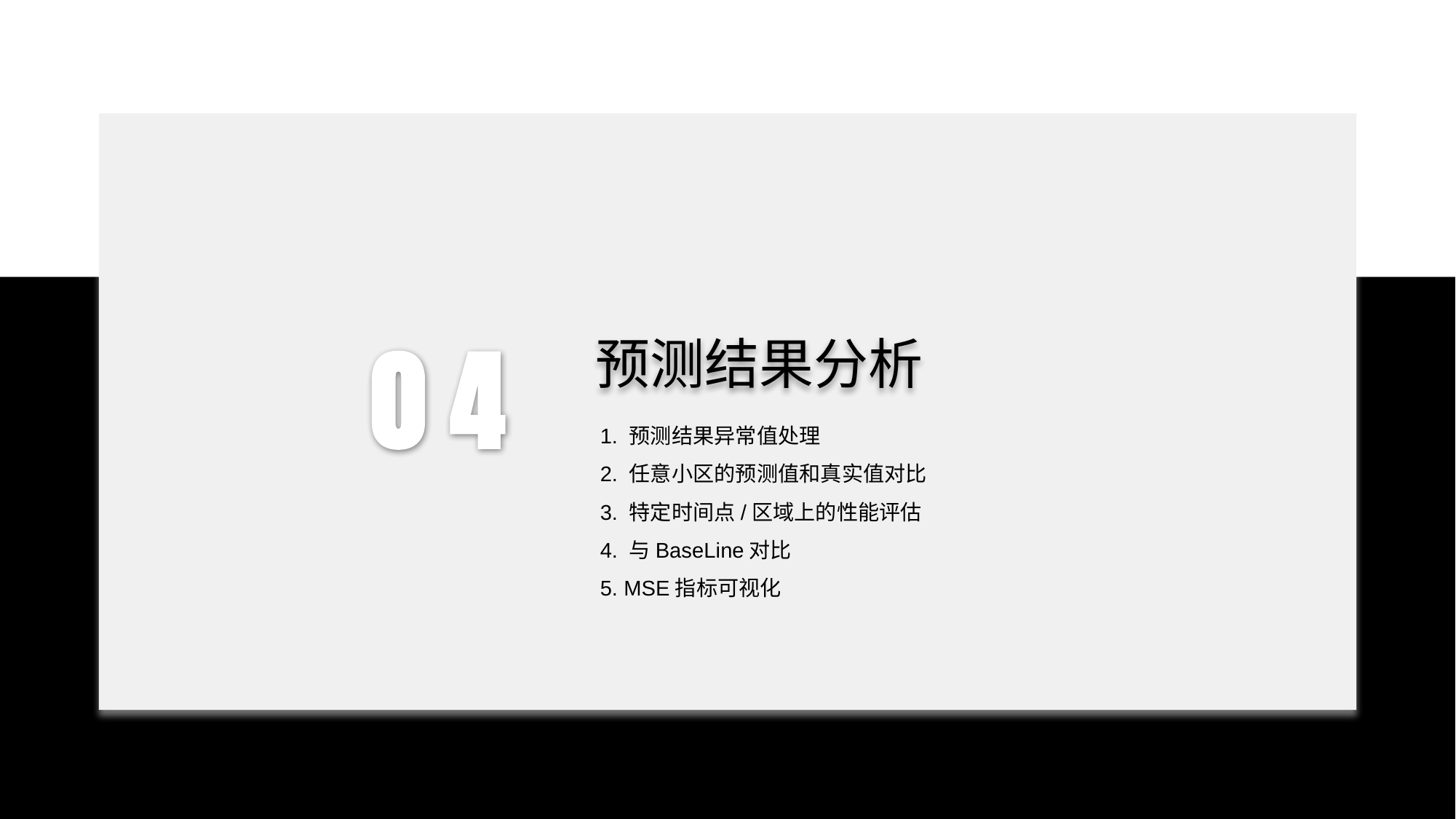

预测结果分析
0 4
1. 预测结果异常值处理
2. 任意小区的预测值和真实值对比
3. 特定时间点/区域上的性能评估
4. 与BaseLine对比
5. MSE指标可视化